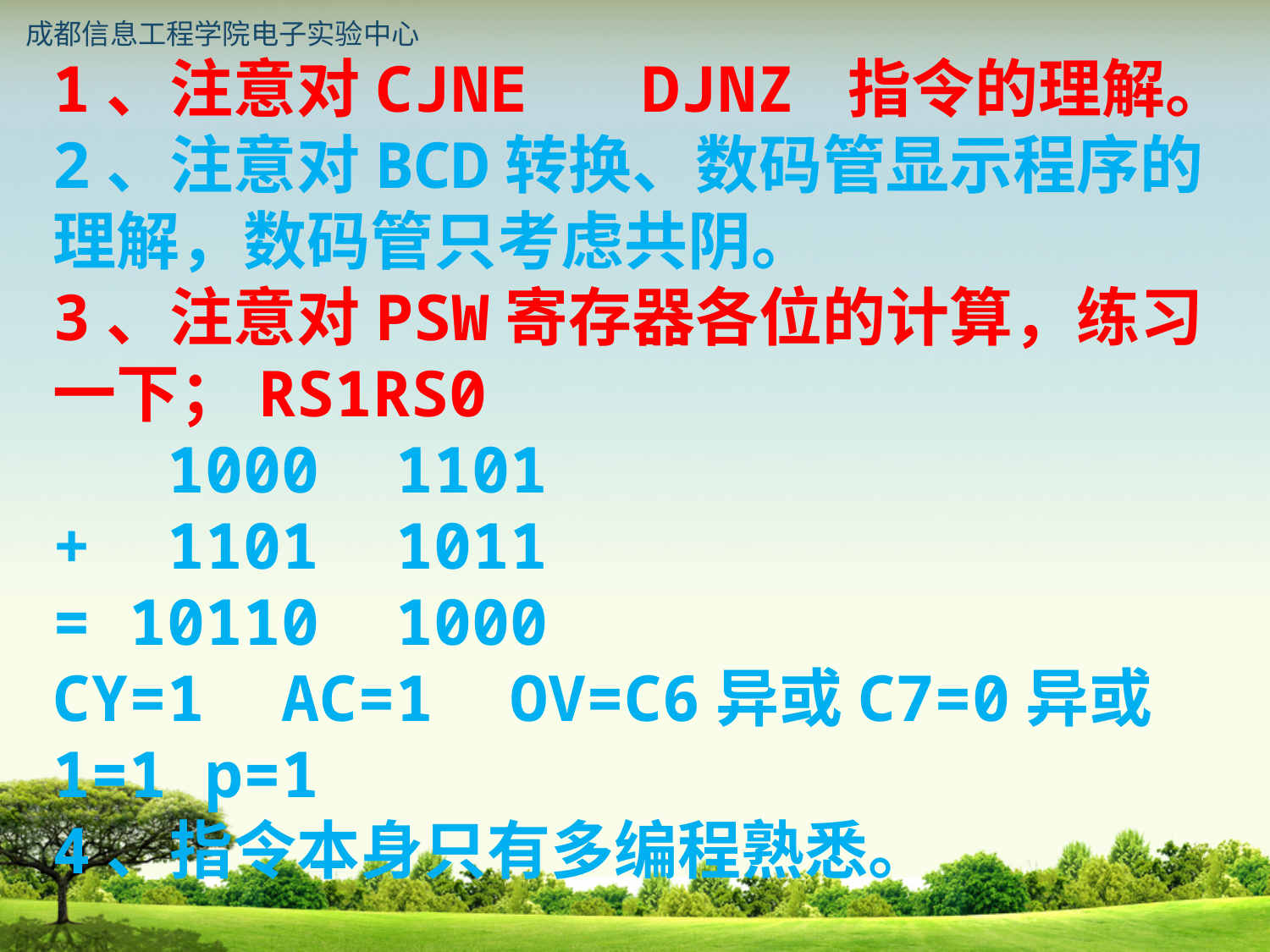

1、注意对CJNE   DJNZ 指令的理解。
2、注意对BCD转换、数码管显示程序的理解，数码管只考虑共阴。
3、注意对PSW寄存器各位的计算，练习一下；RS1RS0
   1000  1101
+  1101  1011
= 10110  1000
CY=1  AC=1  OV=C6异或C7=0异或1=1 p=1
4、指令本身只有多编程熟悉。